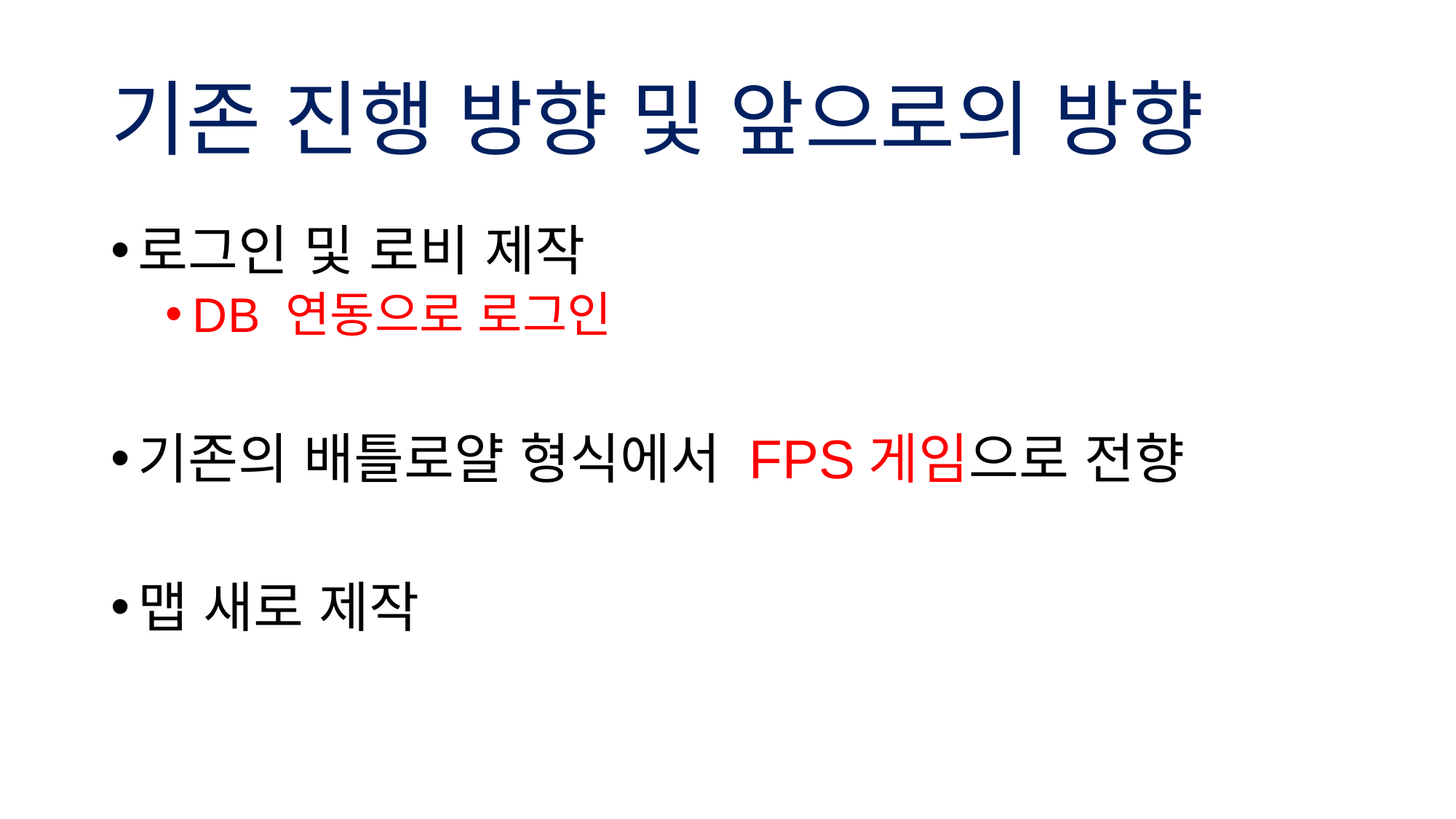

# 기존 진행 방향 및 앞으로의 방향
로그인 및 로비 제작
DB 연동으로 로그인

기존의 배틀로얄 형식에서 FPS게임으로 전향

맵 새로 제작